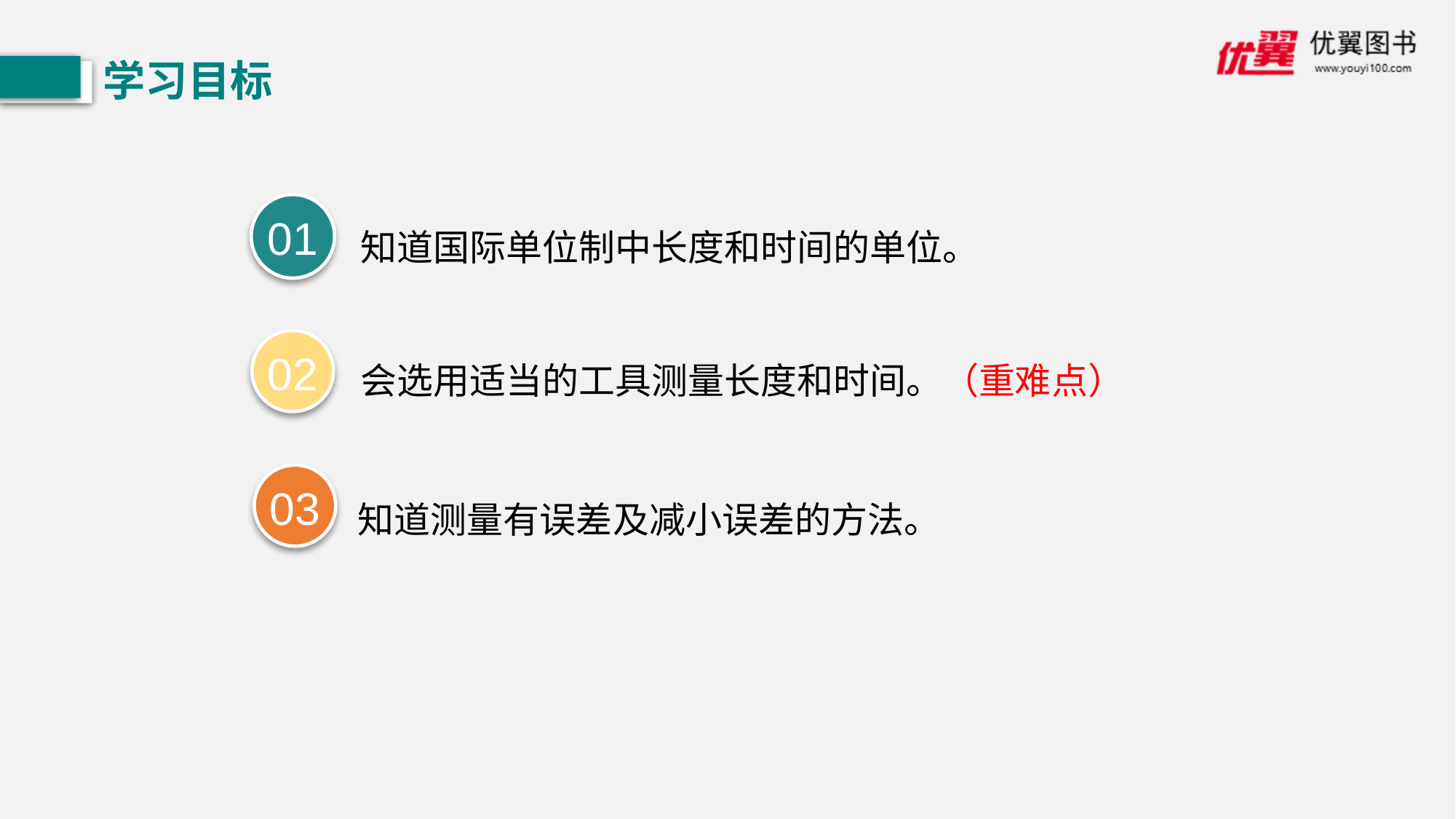

学习目标

01
知道国际单位制中长度和时间的单位。

会选用适当的工具测量长度和时间。（重难点）

02

03
知道测量有误差及减小误差的方法。